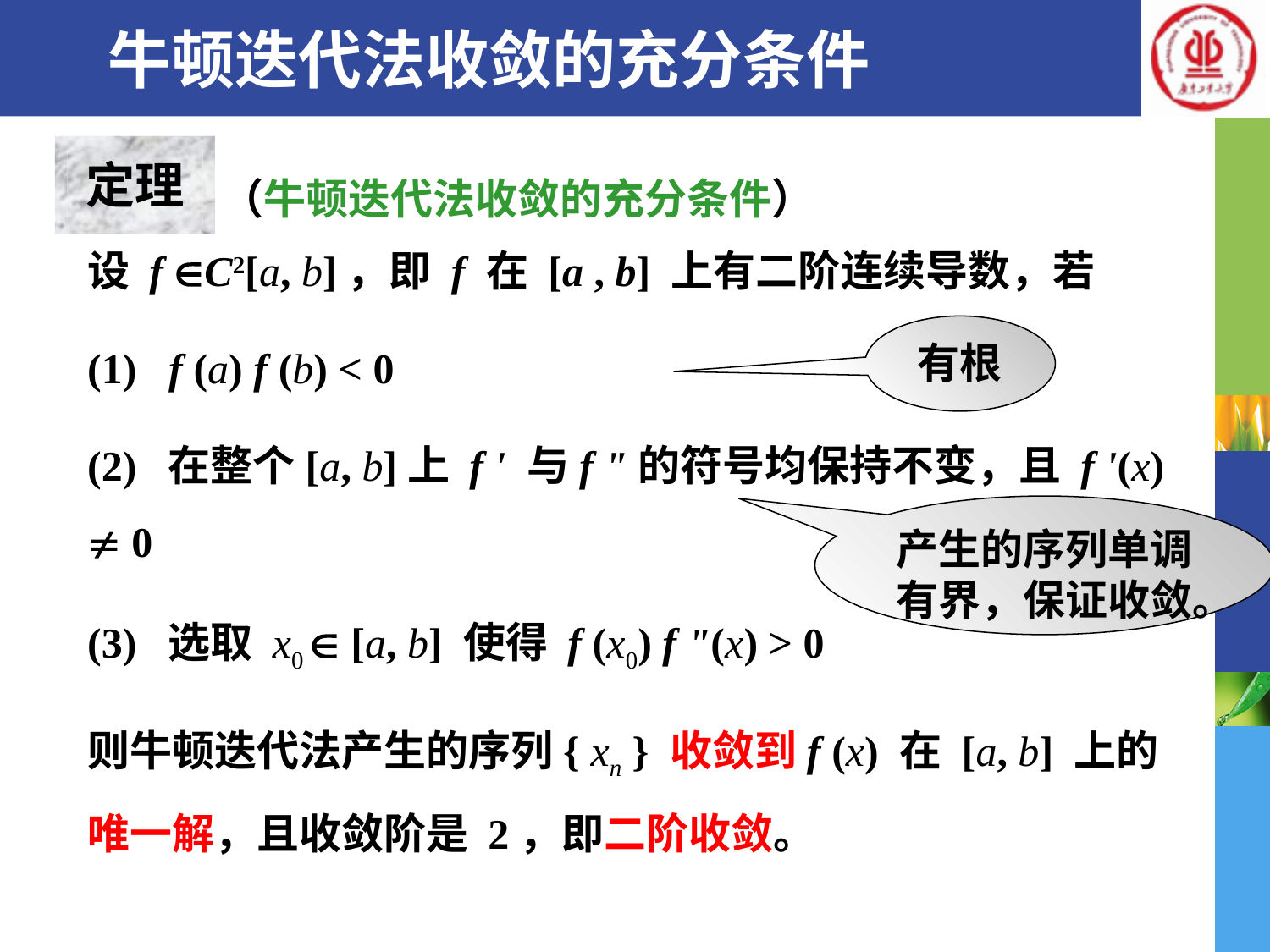

# 牛顿迭代法收敛的充分条件

定理
             （牛顿迭代法收敛的充分条件）
设 f ∈C2[a, b]，即 f 在 [a , b] 上有二阶连续导数，若
(1)   f (a) f (b) < 0
(2)  在整个[a, b]上 f ' 与f "的符号均保持不变，且 f '(x) ≠ 0
(3)  选取 x0 ∈ [a, b] 使得 f (x0) f "(x) > 0
则牛顿迭代法产生的序列{ xn } 收敛到f (x) 在 [a, b] 上的唯一解，且收敛阶是 2，即二阶收敛。
有根
产生的序列单调有界，保证收敛。